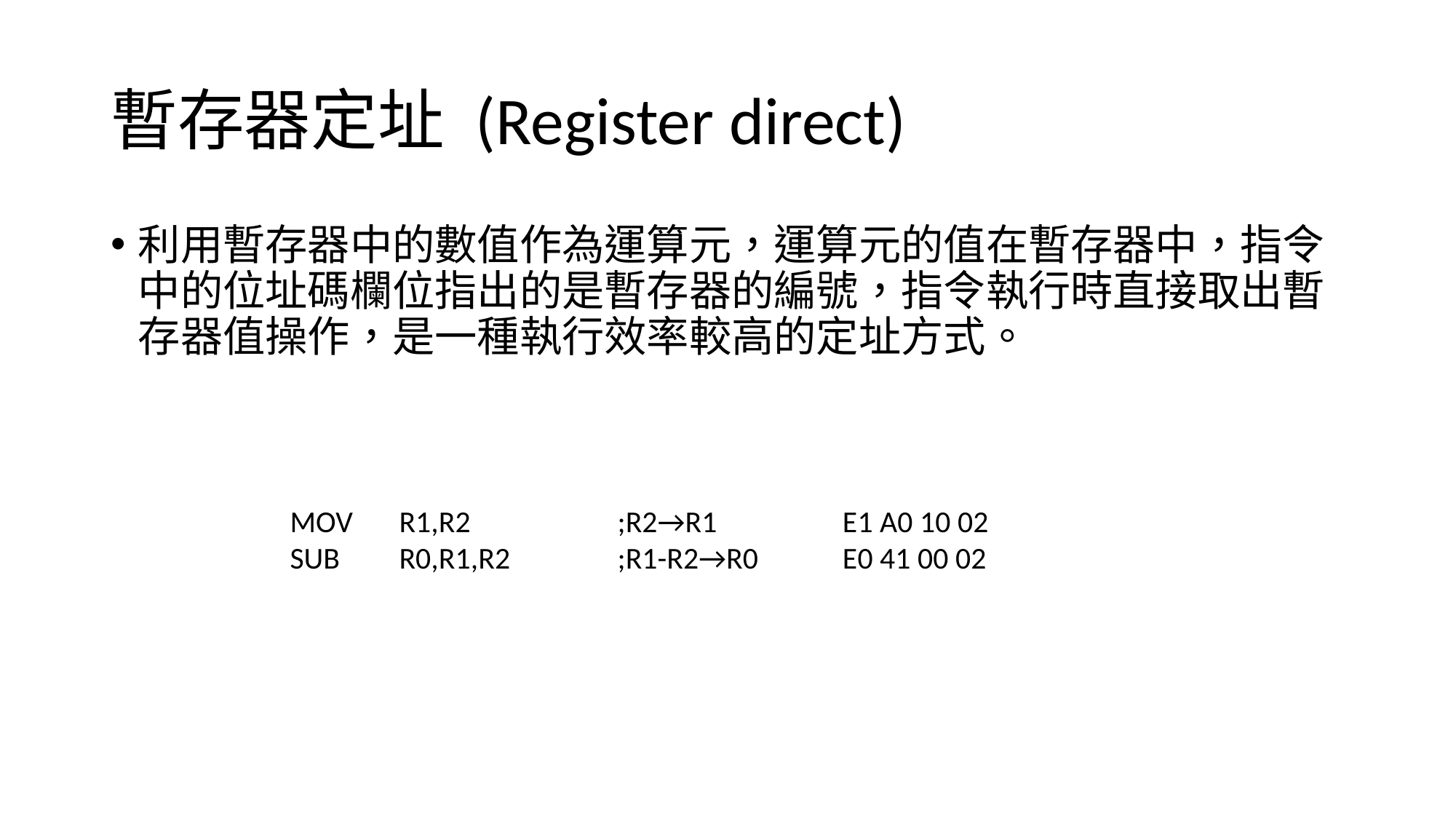

# 暫存器定址 (Register direct)
利用暫存器中的數值作為運算元，運算元的值在暫存器中，指令中的位址碼欄位指出的是暫存器的編號，指令執行時直接取出暫存器值操作，是一種執行效率較高的定址方式。

MOV	R1,R2		;R2→R1		 E1 A0 10 02
SUB	R0,R1,R2	;R1-R2→R0	 E0 41 00 02